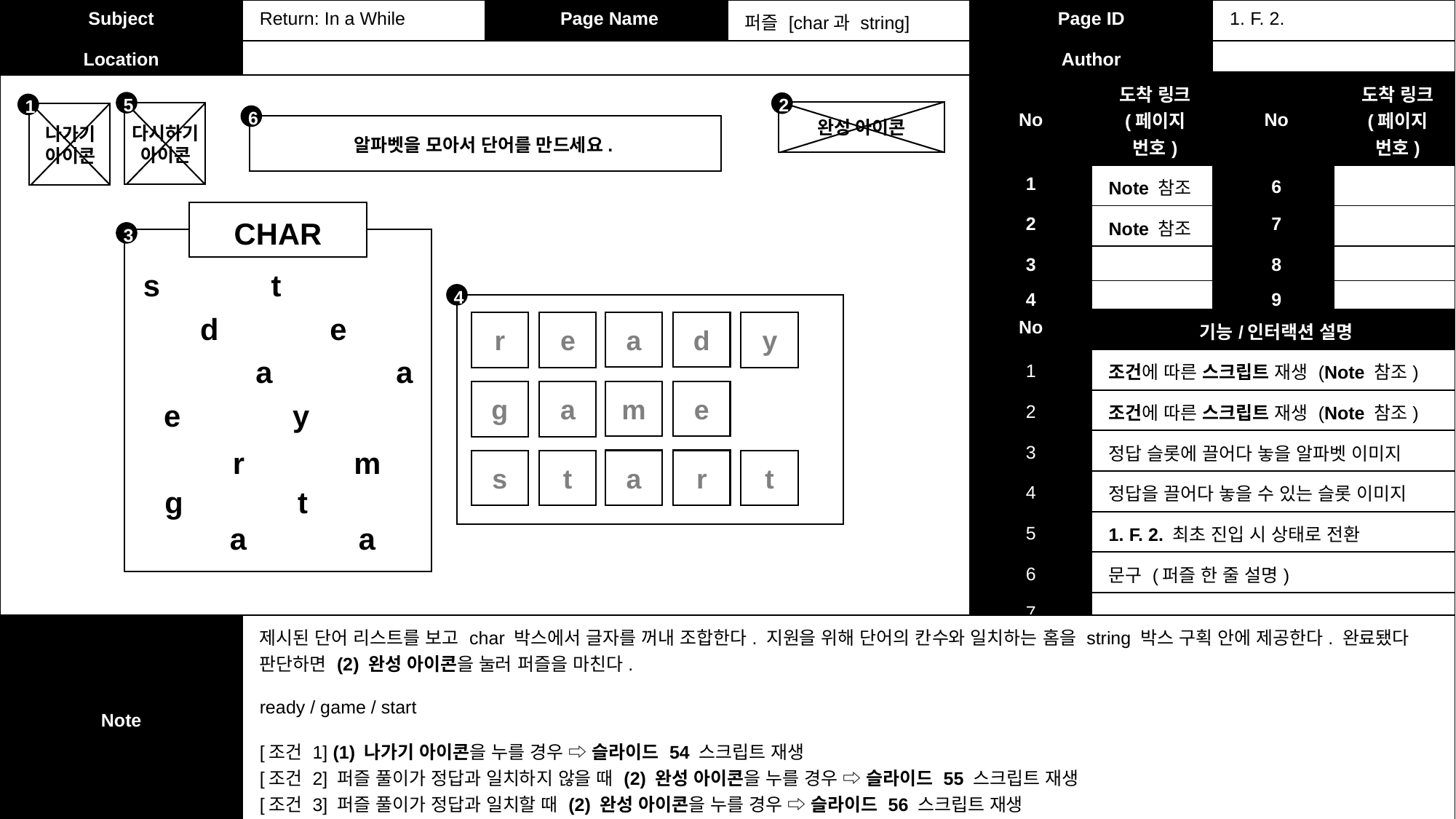

| Subject | Return: In a While | Page Name | 퍼즐 [char과 string] | Page ID | 1. F. 2. |
| --- | --- | --- | --- | --- | --- |
| Location |  |  |  | Author |  |

| No | 도착 링크 (페이지 번호) | No | 도착 링크 (페이지 번호) |
| --- | --- | --- | --- |
| 1 | Note 참조 | 6 |  |
| 2 | Note 참조 | 7 |  |
| 3 |  | 8 |  |
| 4 |  | 9 |  |
| 5 | 1. F. 2. | 10 |  |
5
2
1

완성 아이콘

다시하기
아이콘

나가기
아이콘
6

알파벳을 모아서 단어를 만드세요.

CHAR
3

s
t
d
e
a
a
e
y
r
m
g
t
a
a
4

d
a
e
y
r
e
m
a
g
r
a
t
t
s
| No | 기능/인터랙션 설명 |
| --- | --- |
| 1 | 조건에 따른 스크립트 재생 (Note 참조) |
| 2 | 조건에 따른 스크립트 재생 (Note 참조) |
| 3 | 정답 슬롯에 끌어다 놓을 알파벳 이미지 |
| 4 | 정답을 끌어다 놓을 수 있는 슬롯 이미지 |
| 5 | 1. F. 2. 최초 진입 시 상태로 전환 |
| 6 | 문구 (퍼즐 한 줄 설명) |
| 7 |  |
| Note | 제시된 단어 리스트를 보고 char 박스에서 글자를 꺼내 조합한다. 지원을 위해 단어의 칸수와 일치하는 홈을 string 박스 구획 안에 제공한다. 완료됐다 판단하면 (2) 완성 아이콘을 눌러 퍼즐을 마친다. ready / game / start [조건 1] (1) 나가기 아이콘을 누를 경우 ⇨ 슬라이드 54 스크립트 재생 [조건 2] 퍼즐 풀이가 정답과 일치하지 않을 때 (2) 완성 아이콘을 누를 경우 ⇨ 슬라이드 55 스크립트 재생 [조건 3] 퍼즐 풀이가 정답과 일치할 때 (2) 완성 아이콘을 누를 경우 ⇨ 슬라이드 56 스크립트 재생 |
| --- | --- |